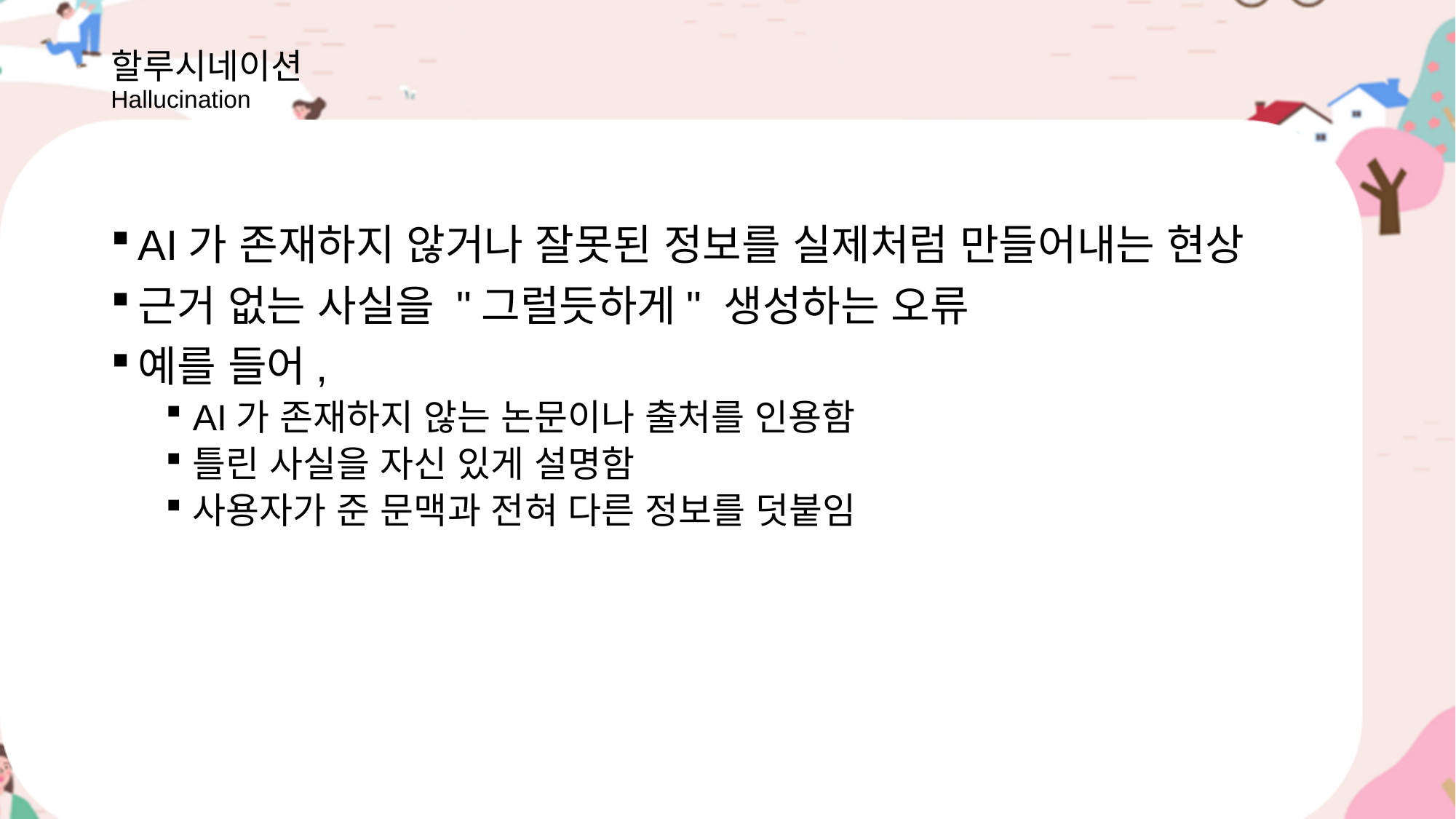

# 할루시네이션 Hallucination
AI가 존재하지 않거나 잘못된 정보를 실제처럼 만들어내는 현상
근거 없는 사실을 "그럴듯하게" 생성하는 오류
예를 들어,
AI가 존재하지 않는 논문이나 출처를 인용함
틀린 사실을 자신 있게 설명함
사용자가 준 문맥과 전혀 다른 정보를 덧붙임